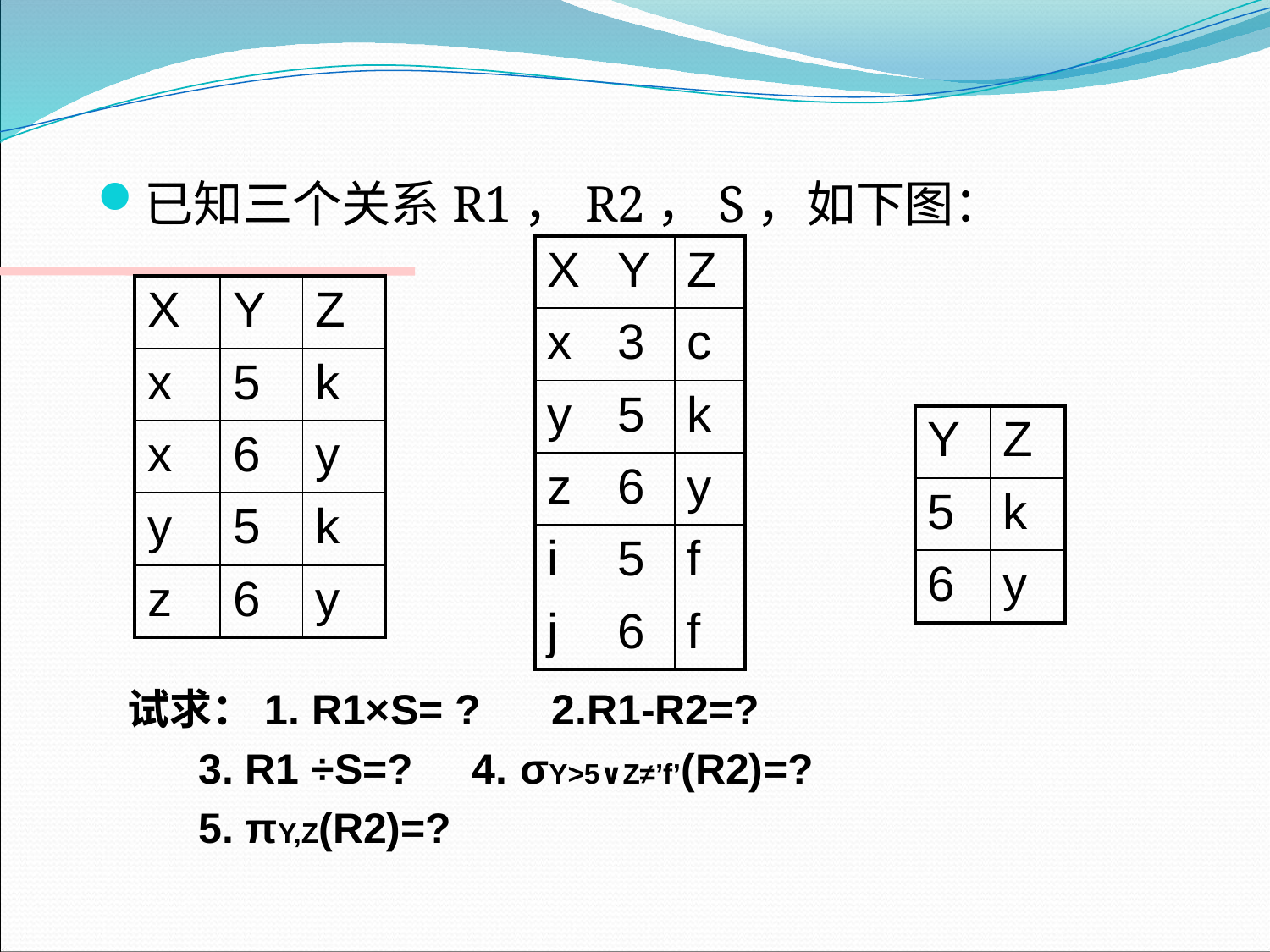

已知三个关系R1，R2，S，如下图：
| X | Y | Z |
| --- | --- | --- |
| x | 3 | c |
| y | 5 | k |
| z | 6 | y |
| i | 5 | f |
| j | 6 | f |
| X | Y | Z |
| --- | --- | --- |
| x | 5 | k |
| x | 6 | y |
| y | 5 | k |
| z | 6 | y |
| Y | Z |
| --- | --- |
| 5 | k |
| 6 | y |
试求：1. R1×S= ?      2.R1-R2=?
      3. R1 ÷S=?     4. σY>5∨Z≠’f’(R2)=?
      5. πY,Z(R2)=?
196